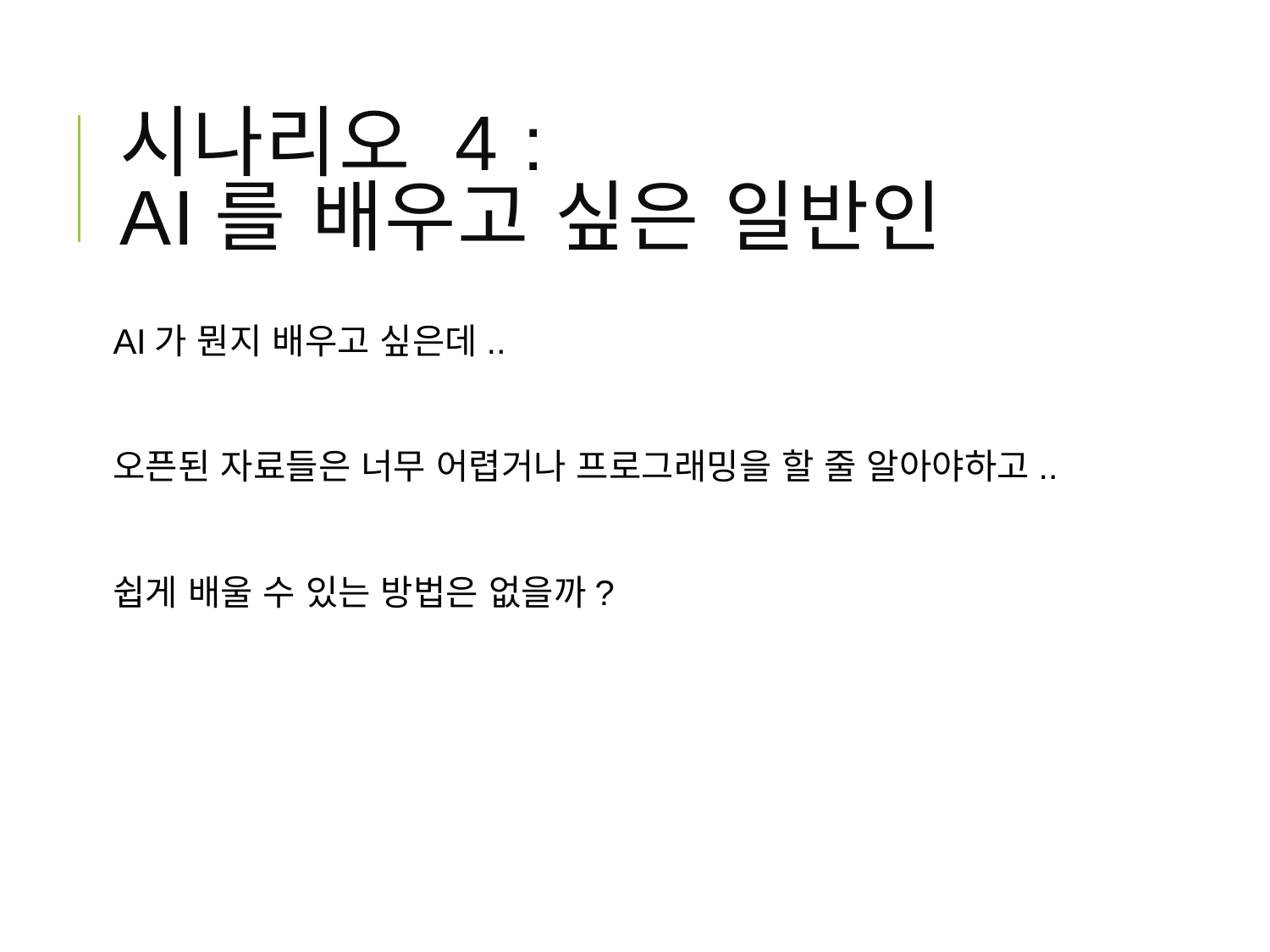

# 시나리오 4 : AI를 배우고 싶은 일반인
AI가 뭔지 배우고 싶은데..

오픈된 자료들은 너무 어렵거나 프로그래밍을 할 줄 알아야하고..

쉽게 배울 수 있는 방법은 없을까?